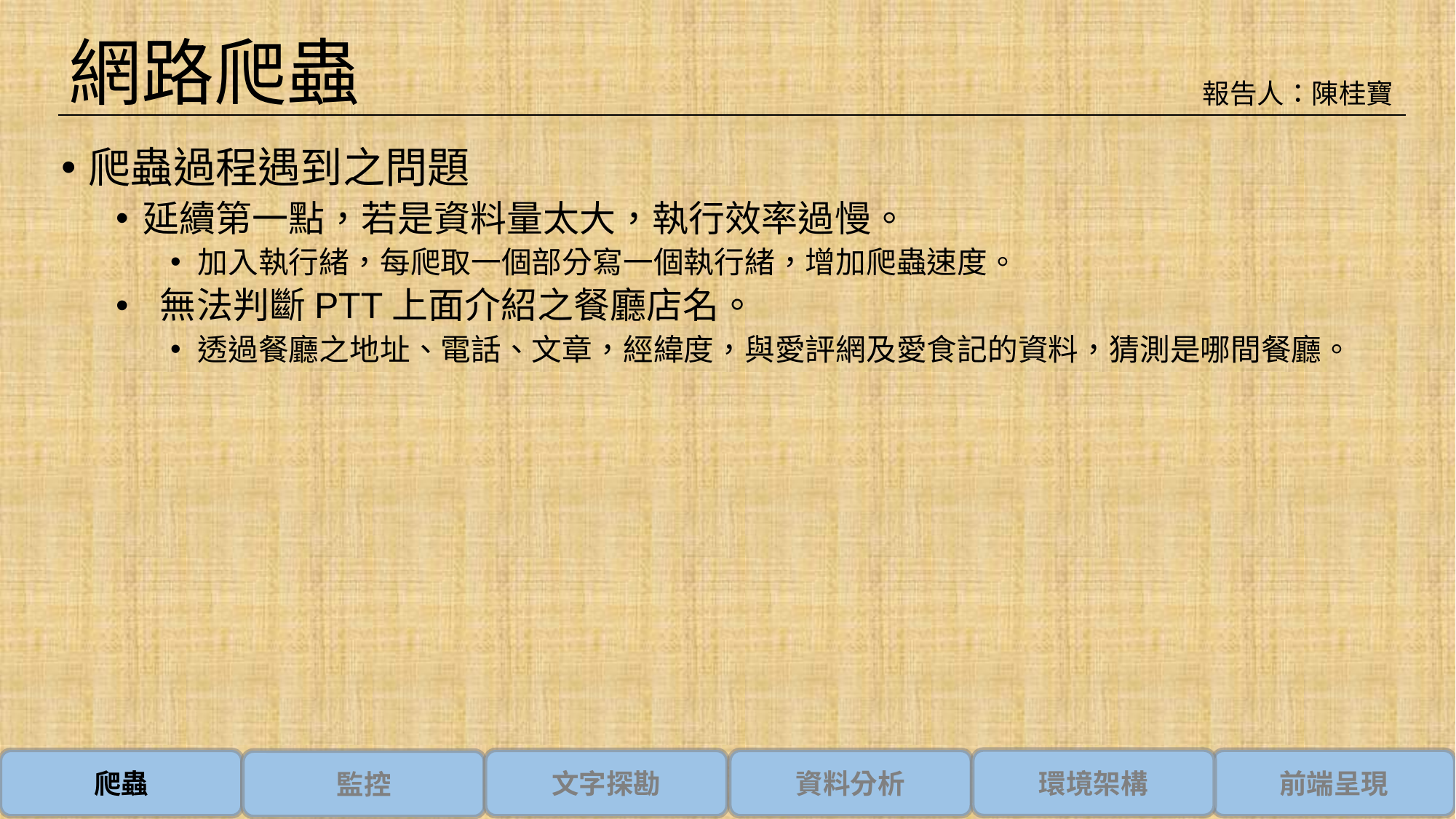

網路爬蟲
報告人：陳桂寶

爬蟲過程遇到之問題
延續第一點，若是資料量太大，執行效率過慢。
加入執行緒，每爬取一個部分寫一個執行緒，增加爬蟲速度。
 無法判斷PTT上面介紹之餐廳店名。
透過餐廳之地址、電話、文章，經緯度，與愛評網及愛食記的資料，猜測是哪間餐廳。
環境架構
前端呈現
文字探勘
資料分析
爬蟲
監控